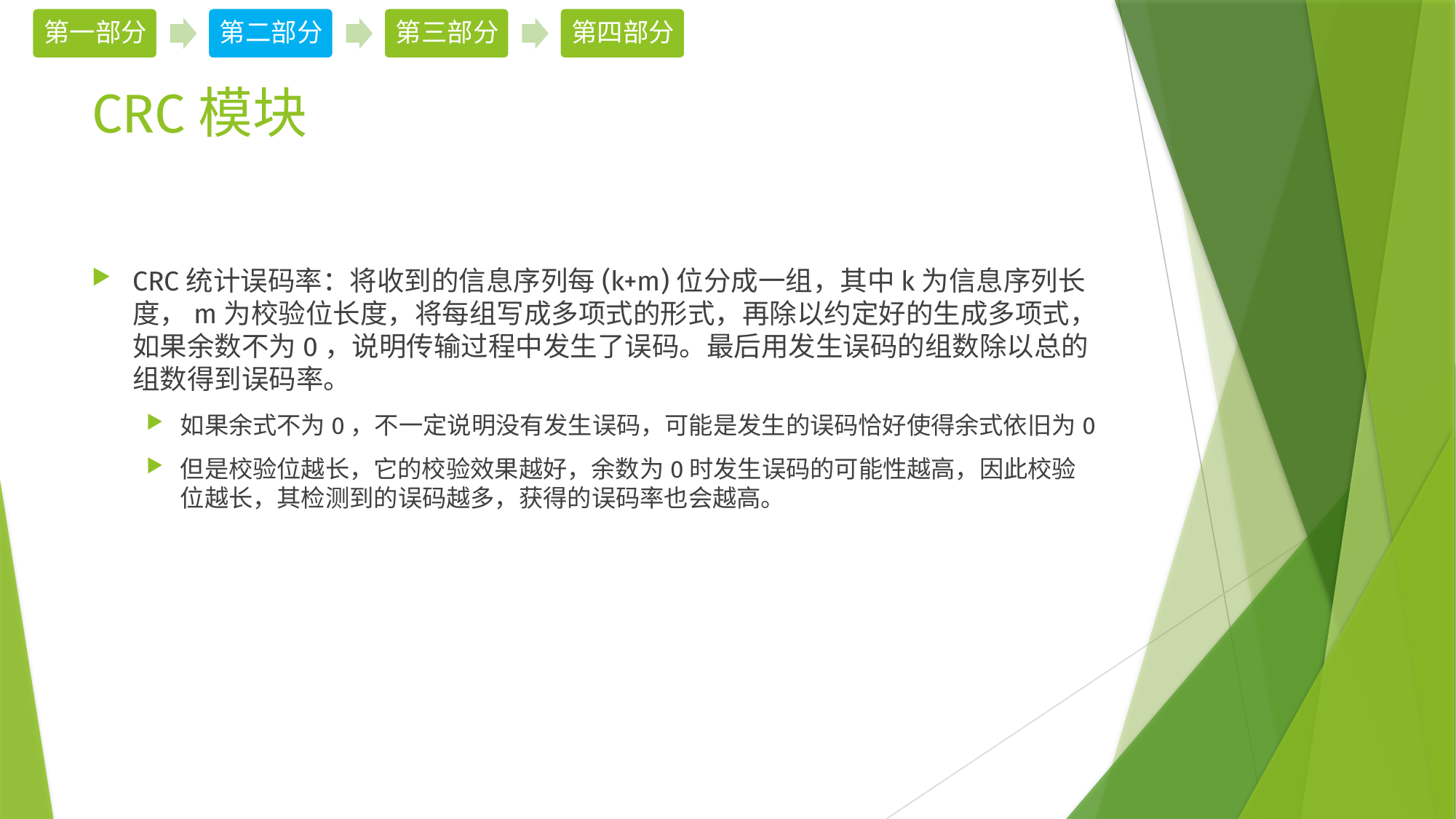

第一部分

第二部分

第三部分

第四部分
# CRC模块
CRC统计误码率：将收到的信息序列每(k+m)位分成一组，其中k为信息序列长度，m为校验位长度，将每组写成多项式的形式，再除以约定好的生成多项式，如果余数不为0，说明传输过程中发生了误码。最后用发生误码的组数除以总的组数得到误码率。
如果余式不为0，不一定说明没有发生误码，可能是发生的误码恰好使得余式依旧为0
但是校验位越长，它的校验效果越好，余数为0时发生误码的可能性越高，因此校验位越长，其检测到的误码越多，获得的误码率也会越高。